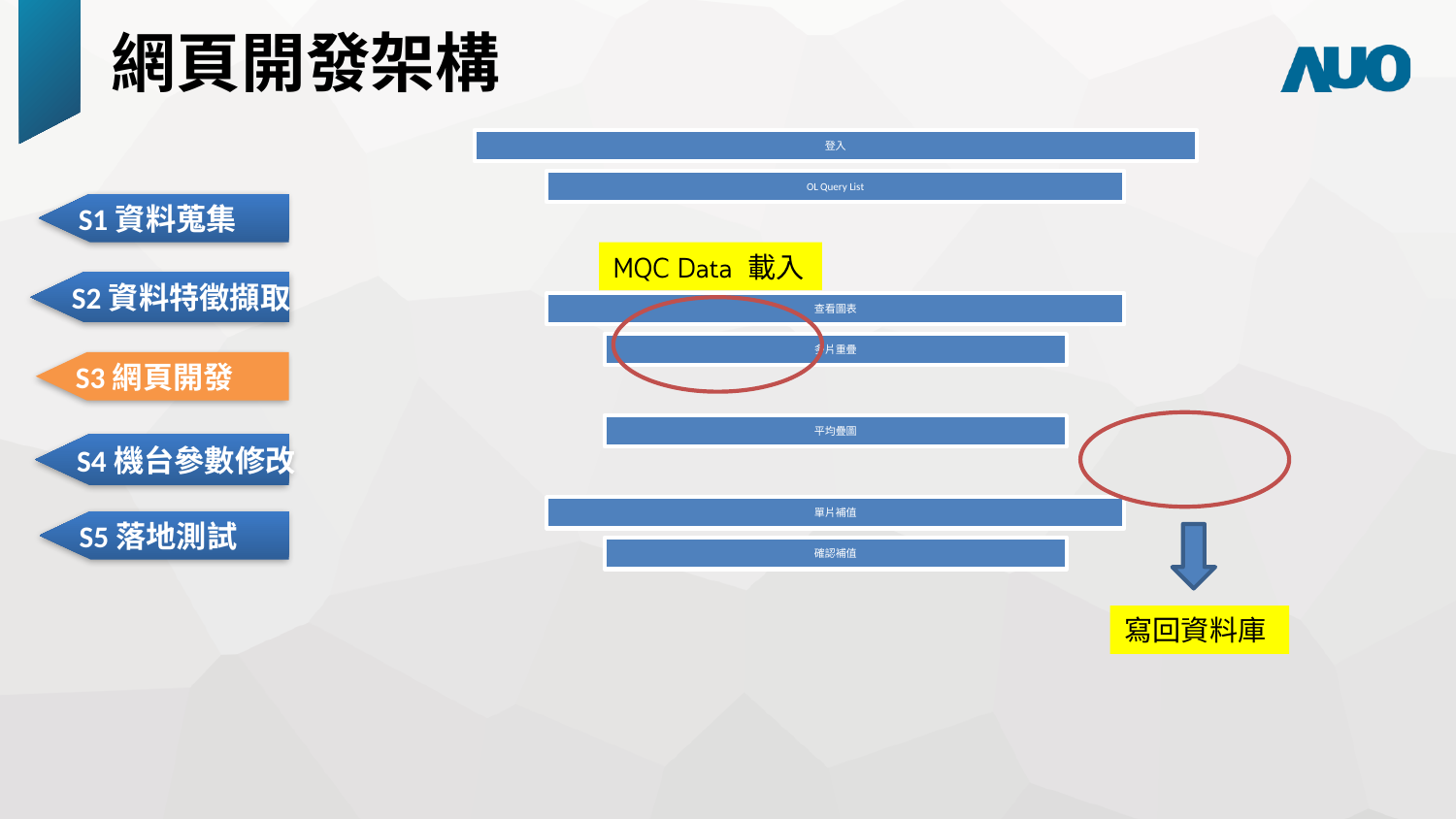

網頁開發架構
登入
OL Query List
查看圖表
單片補值
多片重疊
平均疊圖
確認補值
S1資料蒐集
MQC Data 載入
S2資料特徵擷取

S3網頁開發

S4機台參數修改
S5落地測試

寫回資料庫